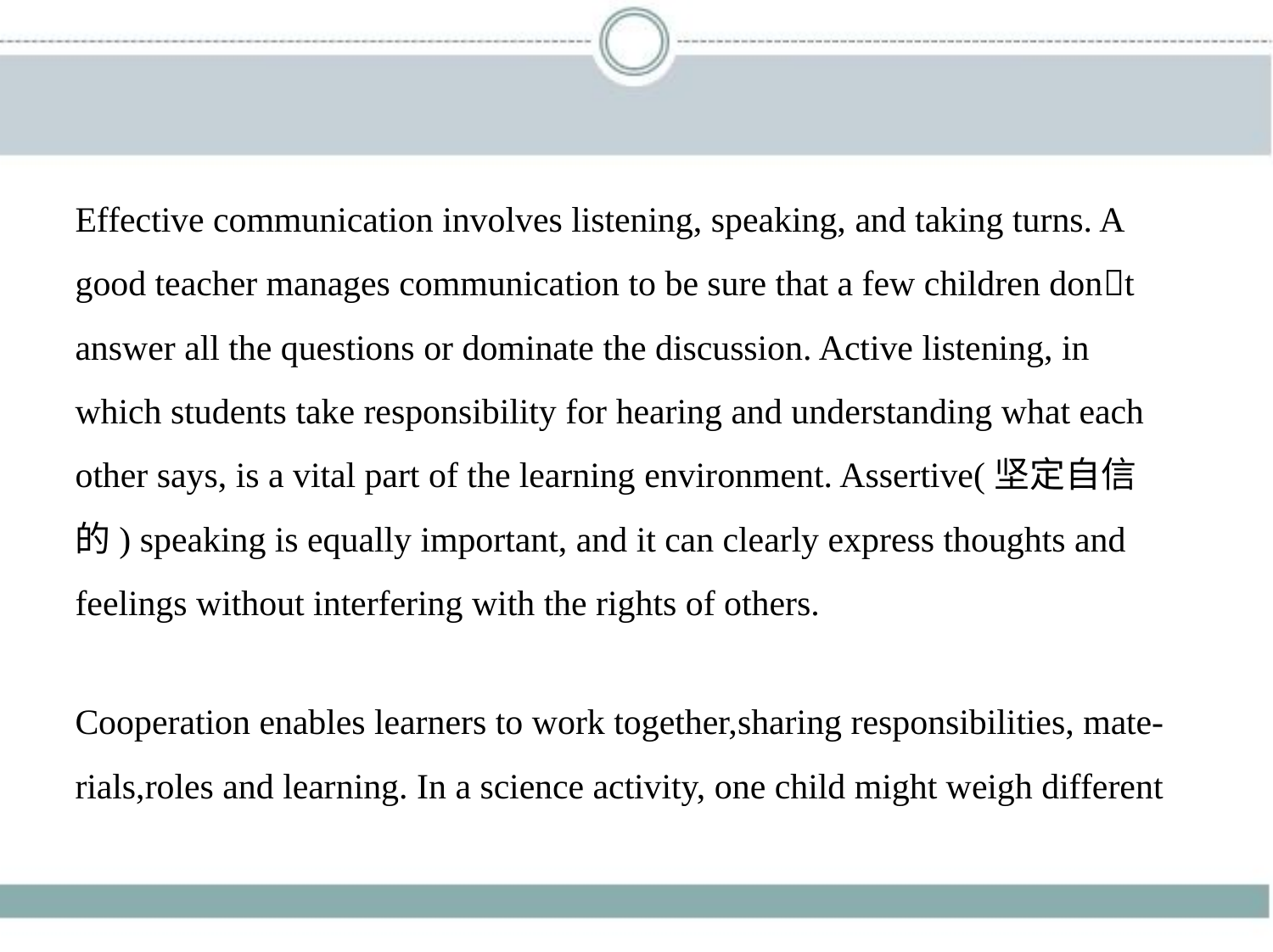

Effective communication involves listening, speaking, and taking turns. A
good teacher manages communication to be sure that a few children don􀆳t
answer all the questions or dominate the discussion. Active listening, in
which students take responsibility for hearing and understanding what each
other says, is a vital part of the learning environment. Assertive(坚定自信
的) speaking is equally important, and it can clearly express thoughts and
feelings without interfering with the rights of others.
Cooperation enables learners to work together,sharing responsibilities, mate-
rials,roles and learning. In a science activity, one child might weigh different